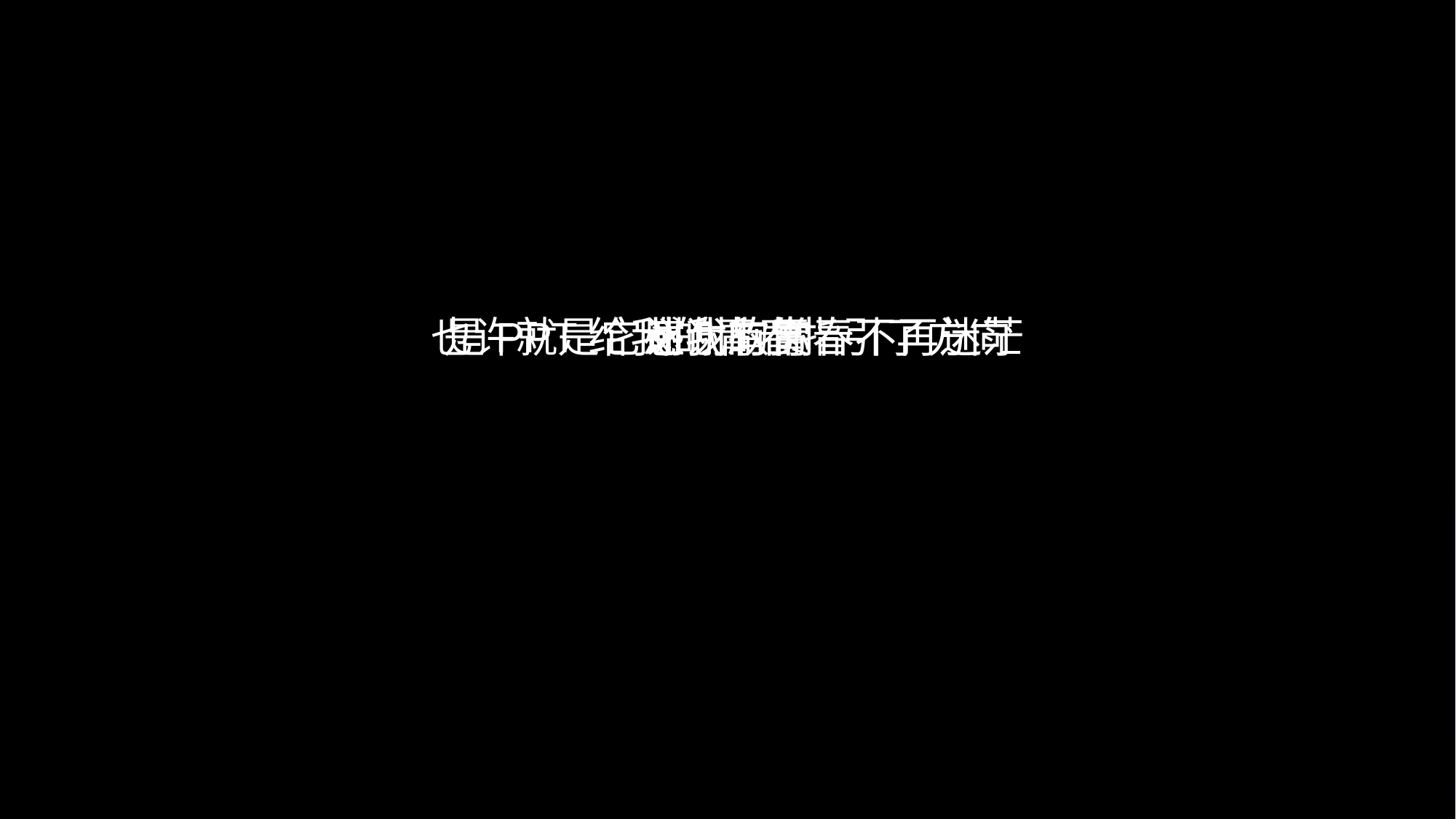

也许就是它让我的青春不再迷茫
是PPT给我的青春指引了方向
感谢有你
谢谢欣赏